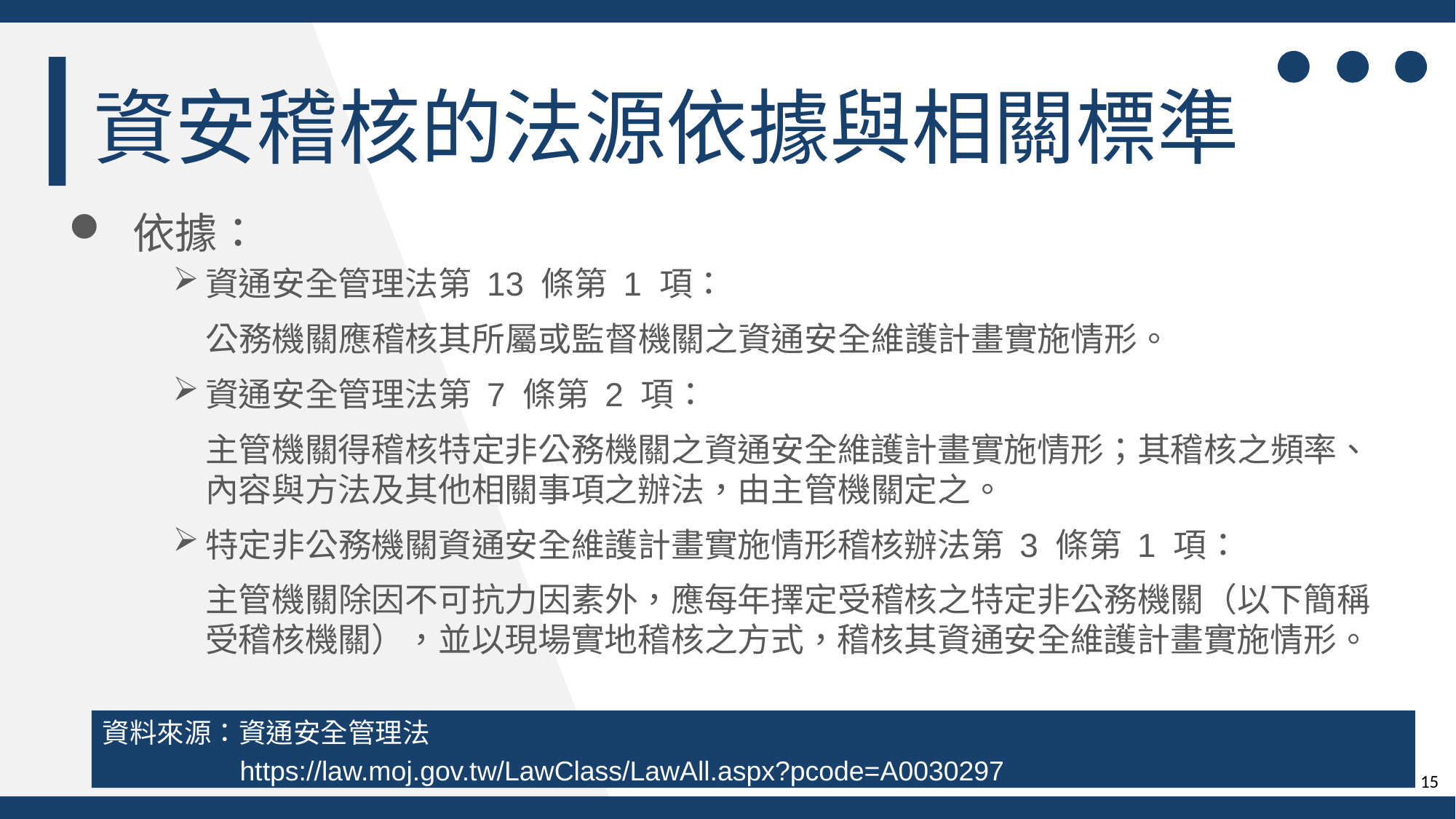

資安稽核的法源依據與相關標準
依據：
資通安全管理法第 13 條第 1 項：
公務機關應稽核其所屬或監督機關之資通安全維護計畫實施情形。
資通安全管理法第 7 條第 2 項：
主管機關得稽核特定非公務機關之資通安全維護計畫實施情形；其稽核之頻率、內容與方法及其他相關事項之辦法，由主管機關定之。
特定非公務機關資通安全維護計畫實施情形稽核辦法第 3 條第 1 項：
主管機關除因不可抗力因素外，應每年擇定受稽核之特定非公務機關（以下簡稱受稽核機關），並以現場實地稽核之方式，稽核其資通安全維護計畫實施情形。

資料來源：資通安全管理法
https://law.moj.gov.tw/LawClass/LawAll.aspx?pcode=A0030297